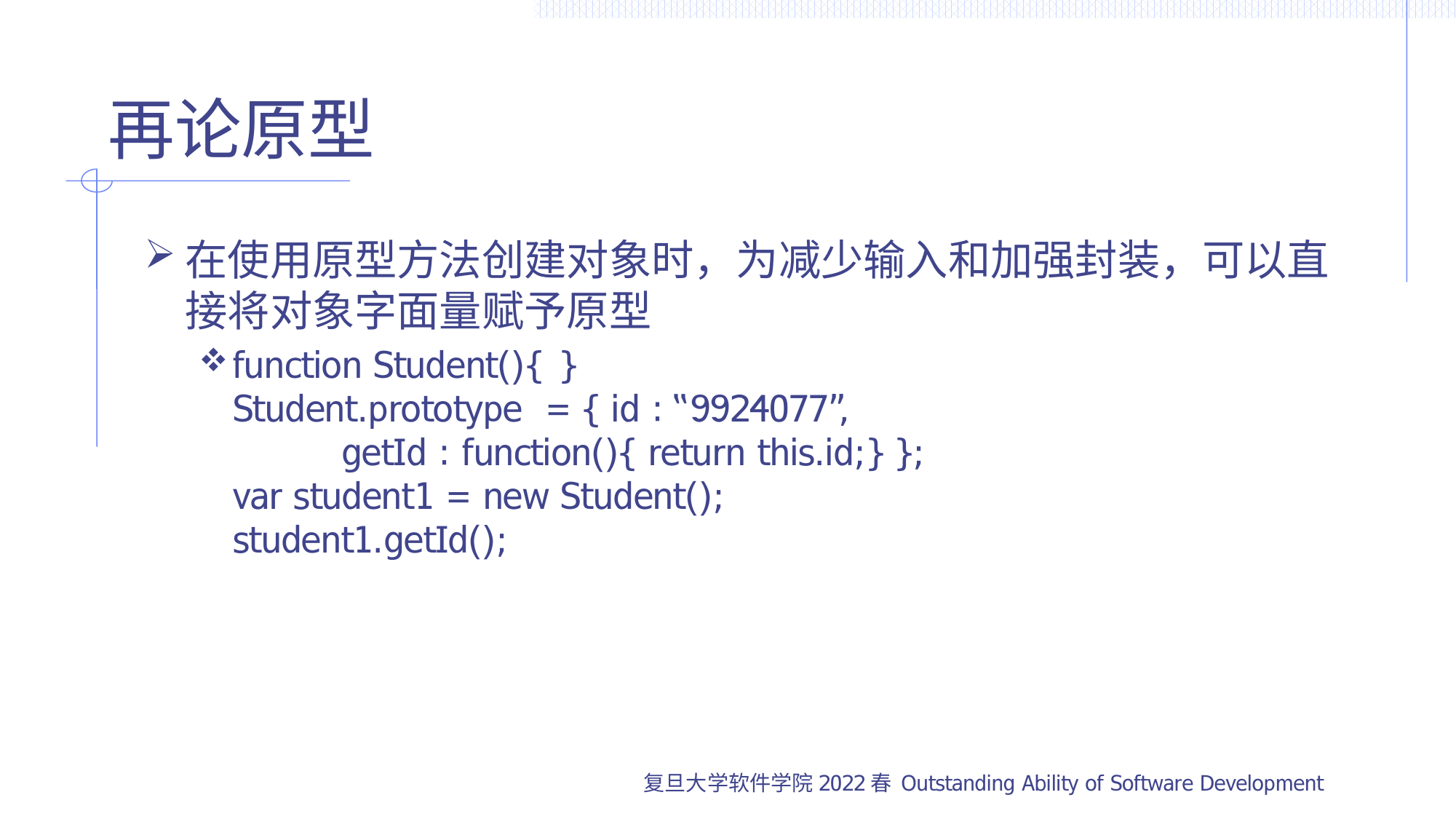

# 再论原型
在使用原型方法创建对象时，为减少输入和加强封装，可以直接将对象字面量赋予原型
function Student(){	}
Student.prototype  = { id : “9924077”,
	getId : function(){ return this.id;} };
var student1 = new Student();
student1.getId();